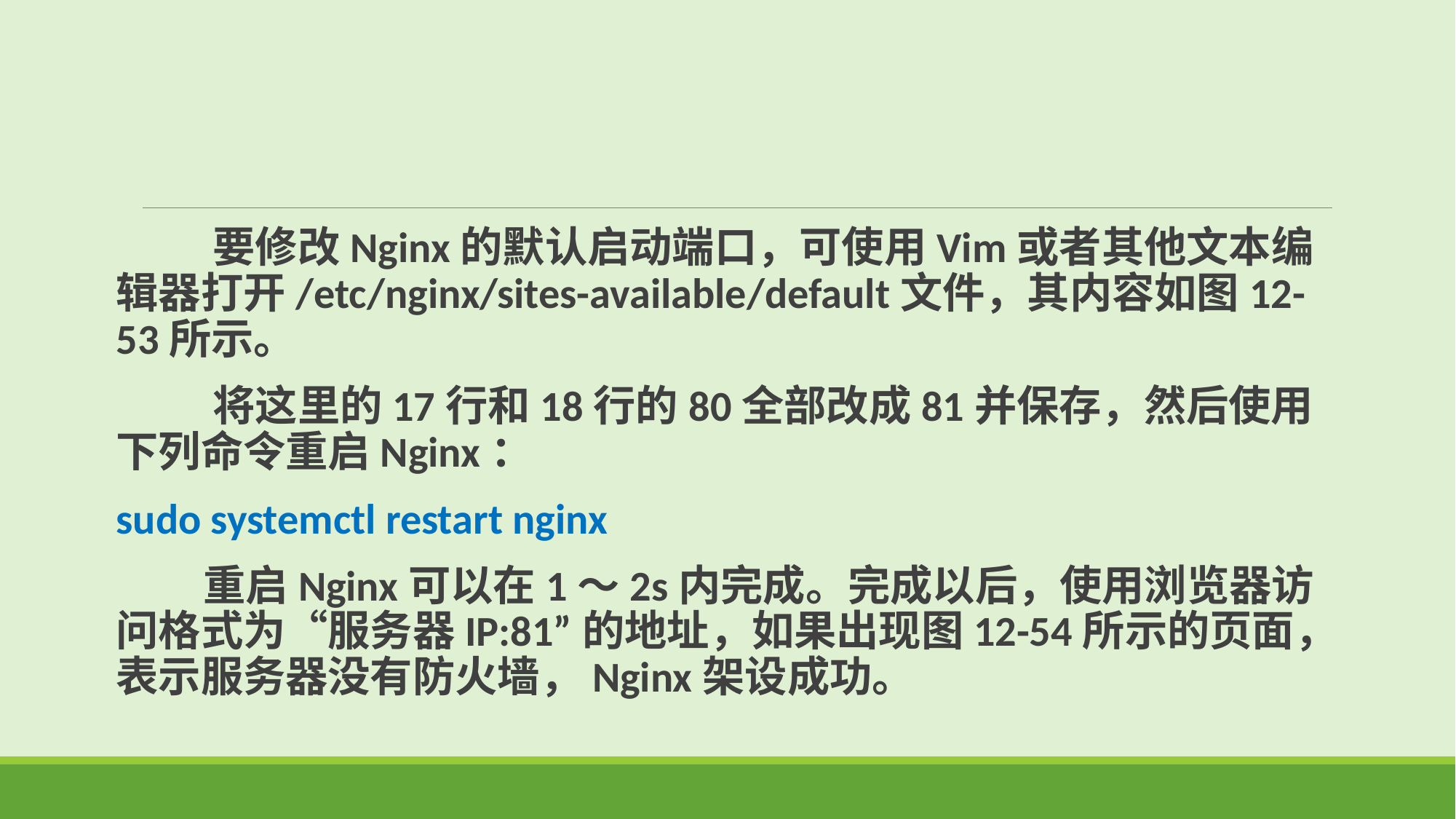

要修改Nginx的默认启动端口，可使用Vim或者其他文本编辑器打开/etc/nginx/sites-available/default文件，其内容如图12-53所示。
         将这里的17行和18行的80全部改成81并保存，然后使用下列命令重启Nginx：
sudo systemctl restart nginx
        重启Nginx可以在1～2s内完成。完成以后，使用浏览器访问格式为“服务器IP:81”的地址，如果出现图12-54所示的页面，表示服务器没有防火墙，Nginx架设成功。